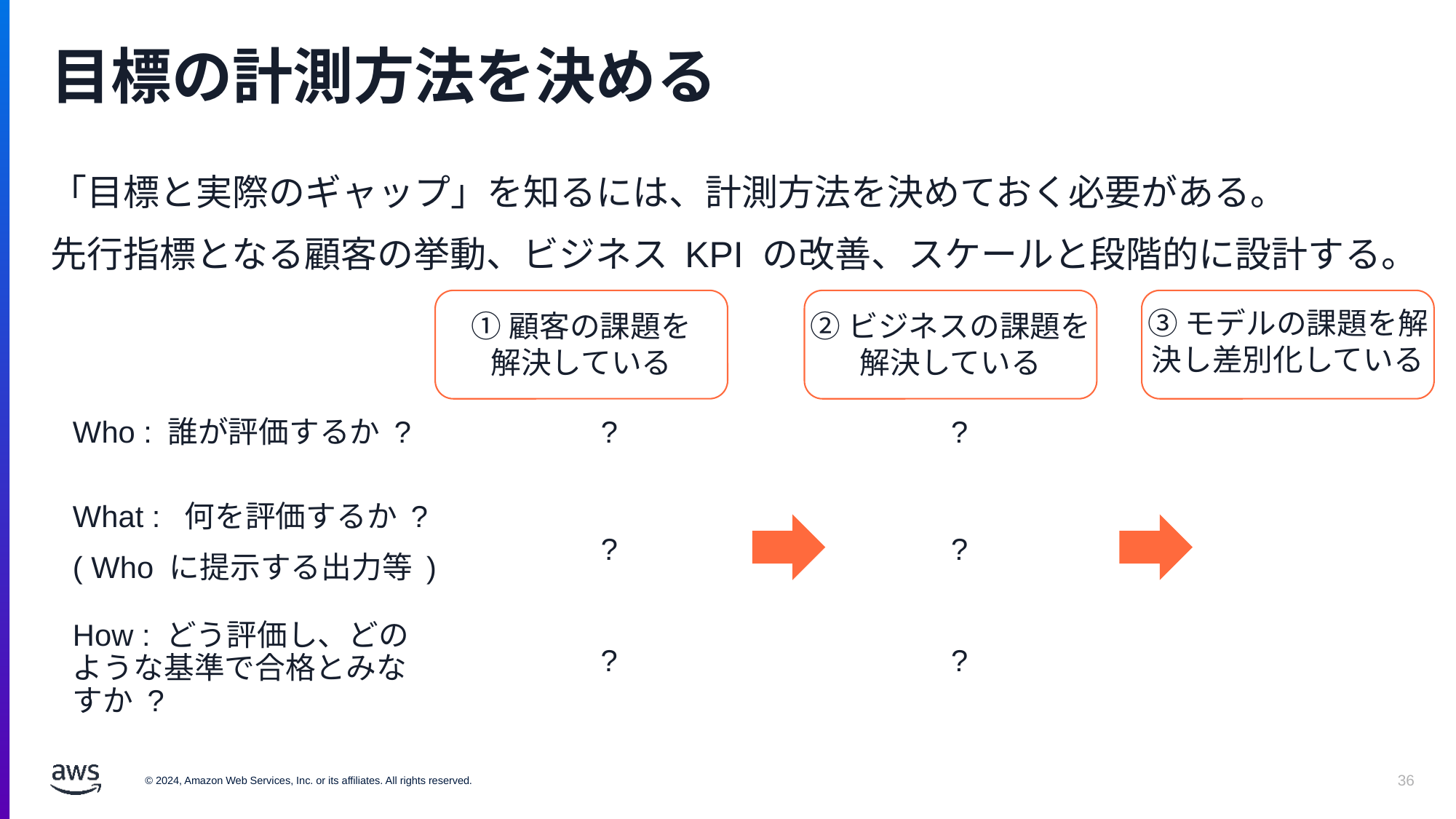

# 目標の計測方法を決める
「目標と実際のギャップ」を知るには、計測方法を決めておく必要がある。
先行指標となる顧客の挙動、ビジネス KPI の改善、スケールと段階的に設計する。

③モデルの課題を解決し差別化している
①顧客の課題を解決している
②ビジネスの課題を解決している
Who : 誰が評価するか ?
?
?
What :  何を評価するか ?
( Who に提示する出力等 )

?
?
How : どう評価し、どのような基準で合格とみなすか ?
?
?
36